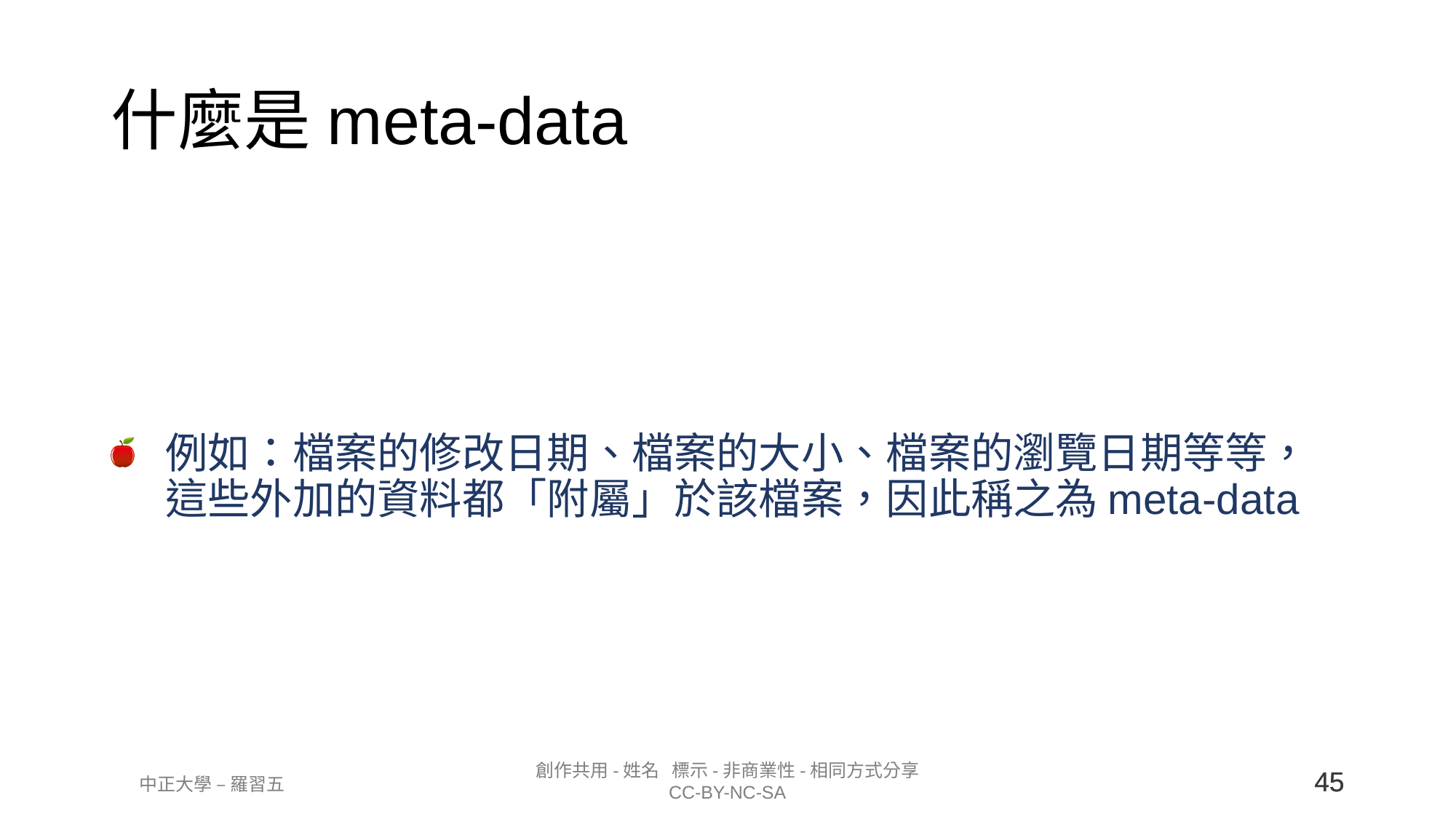

# 什麼是meta-data
例如：檔案的修改日期、檔案的大小、檔案的瀏覽日期等等，這些外加的資料都「附屬」於該檔案，因此稱之為meta-data